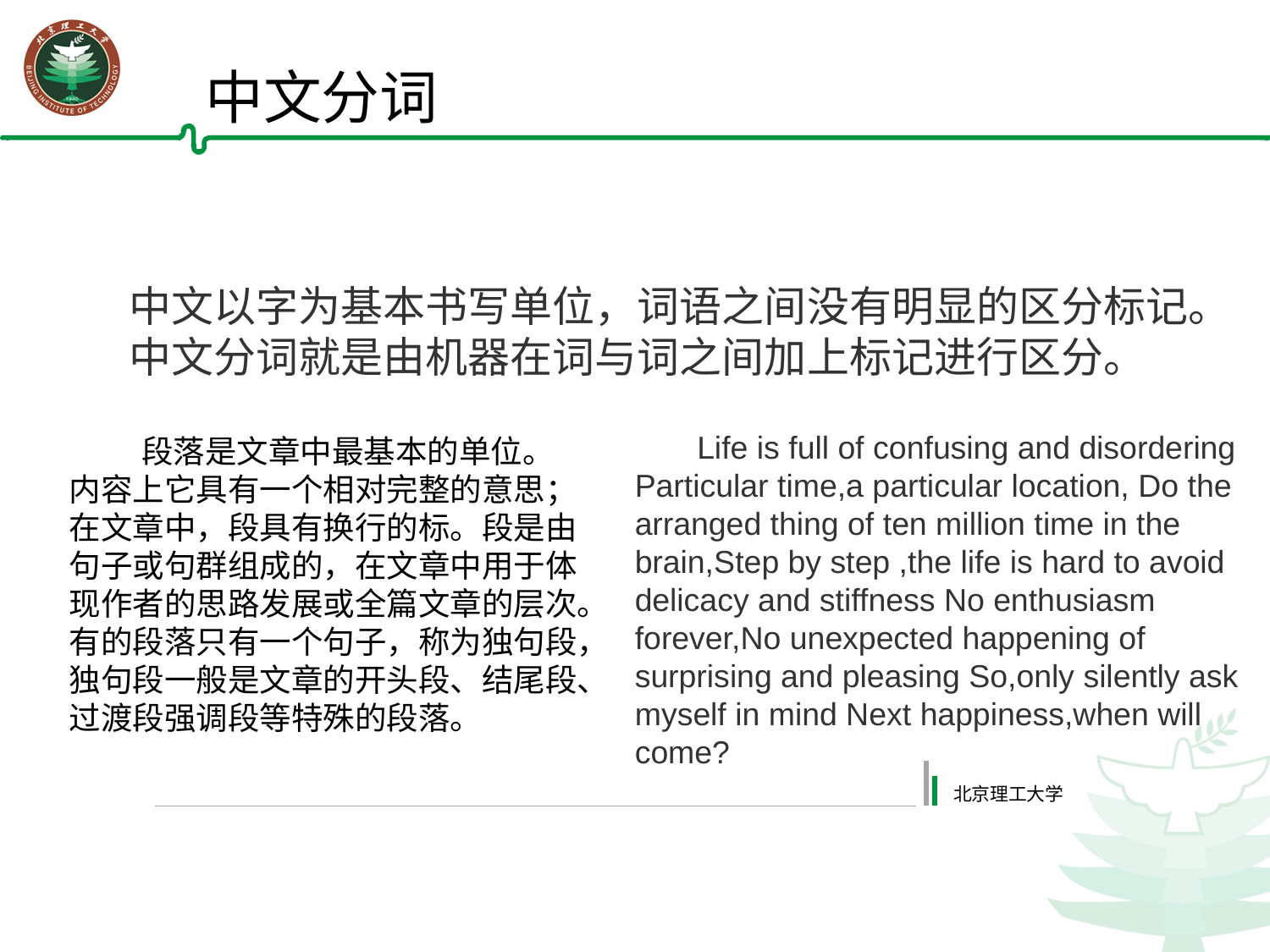

中文分词

中文以字为基本书写单位，词语之间没有明显的区分标记。
中文分词就是由机器在词与词之间加上标记进行区分。
       Life is full of confusing and disordering Particular time,a particular location, Do the arranged thing of ten million time in the brain,Step by step ,the life is hard to avoid delicacy and stiffness No enthusiasm forever,No unexpected happening of surprising and pleasing So,only silently ask myself in mind Next happiness,when will come?
         段落是文章中最基本的单位。内容上它具有一个相对完整的意思；在文章中，段具有换行的标。段是由句子或句群组成的，在文章中用于体现作者的思路发展或全篇文章的层次。有的段落只有一个句子，称为独句段，独句段一般是文章的开头段、结尾段、过渡段强调段等特殊的段落。
北京理工大学